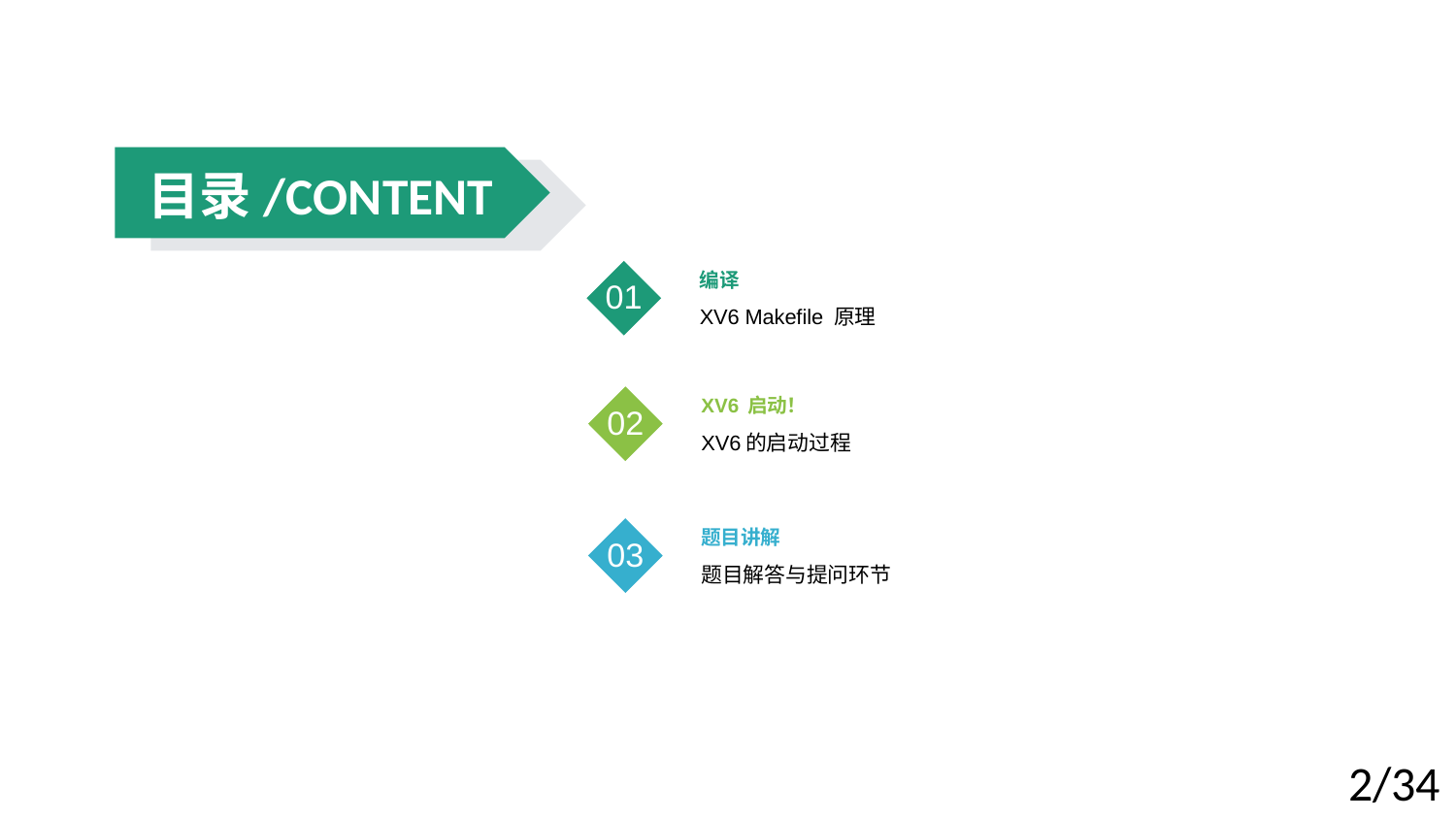

目录/CONTENT

01
编译
XV6 Makefile 原理
02
XV6 启动！
XV6的启动过程
03
题目讲解
题目解答与提问环节
2/34